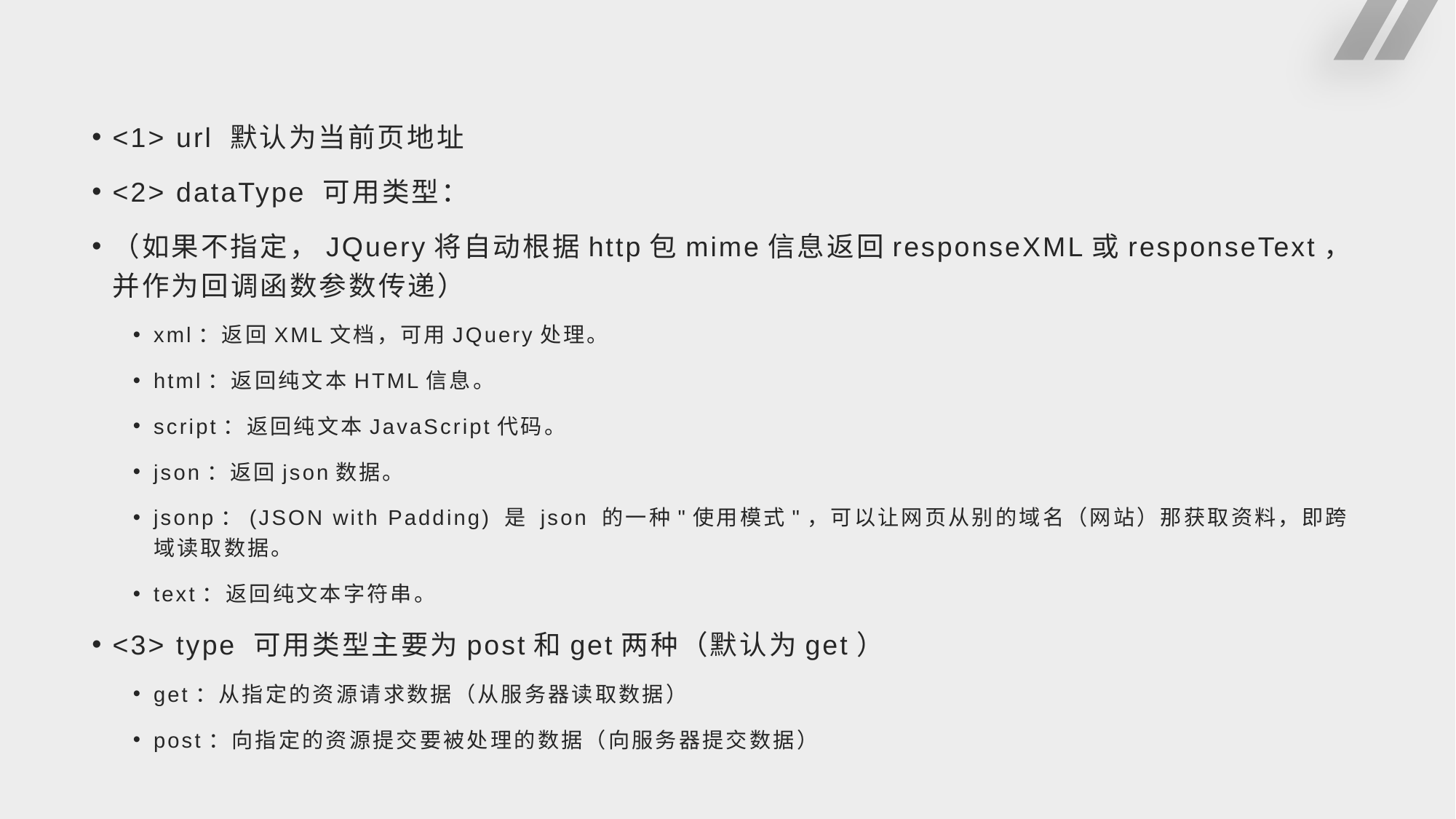

#
<1> url 默认为当前页地址
<2> dataType 可用类型：
（如果不指定，JQuery将自动根据http包mime信息返回responseXML或responseText，并作为回调函数参数传递）
xml：返回XML文档，可用JQuery处理。
html：返回纯文本HTML信息。
script：返回纯文本JavaScript代码。
json：返回json数据。
jsonp：(JSON with Padding) 是 json 的一种"使用模式"，可以让网页从别的域名（网站）那获取资料，即跨域读取数据。
text：返回纯文本字符串。
<3> type 可用类型主要为post和get两种（默认为get）
get：从指定的资源请求数据（从服务器读取数据）
post：向指定的资源提交要被处理的数据（向服务器提交数据）